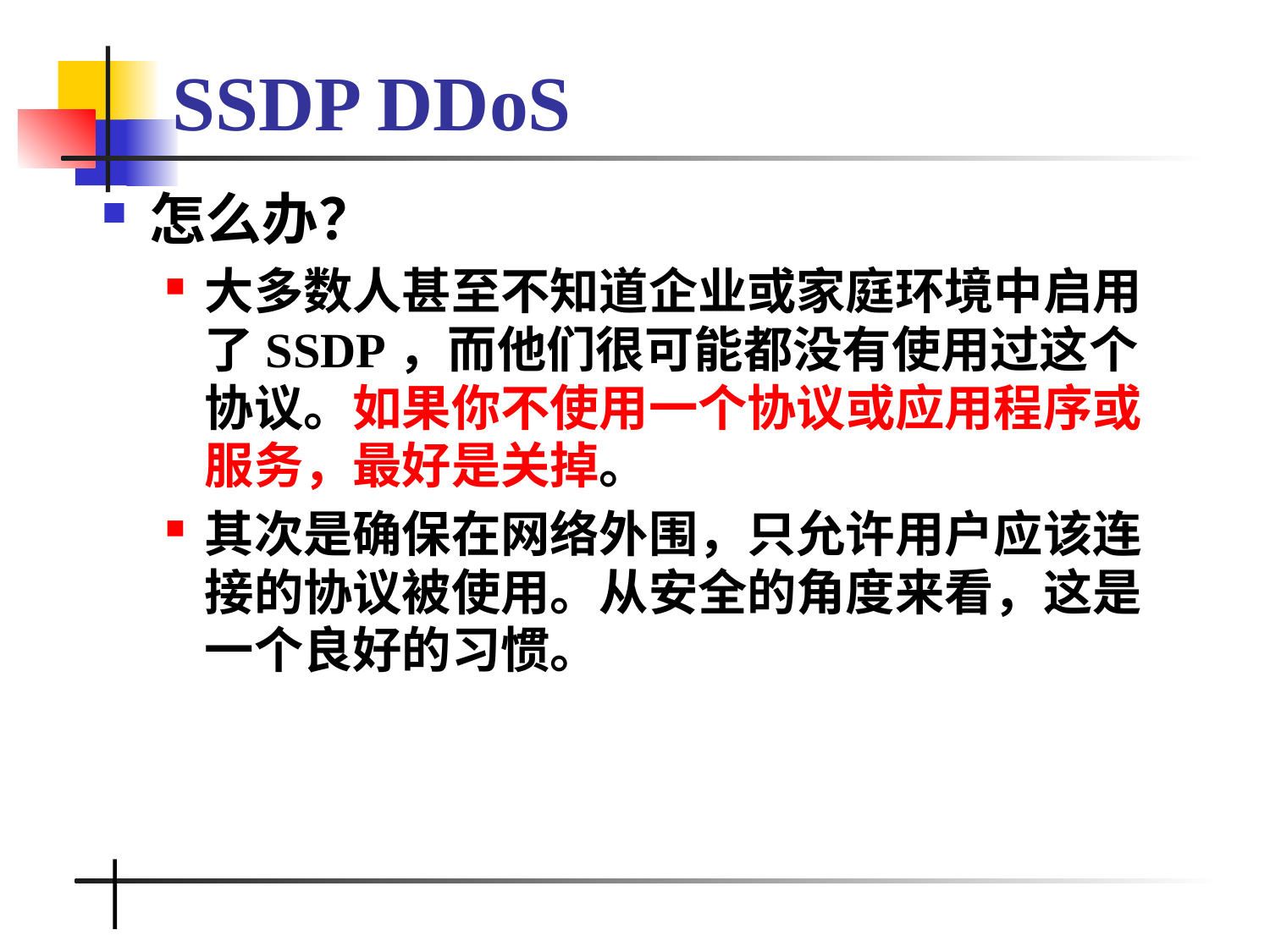

# SSDP DDoS
怎么办？
大多数人甚至不知道企业或家庭环境中启用了SSDP，而他们很可能都没有使用过这个协议。如果你不使用一个协议或应用程序或服务，最好是关掉。
其次是确保在网络外围，只允许用户应该连接的协议被使用。从安全的角度来看，这是一个良好的习惯。